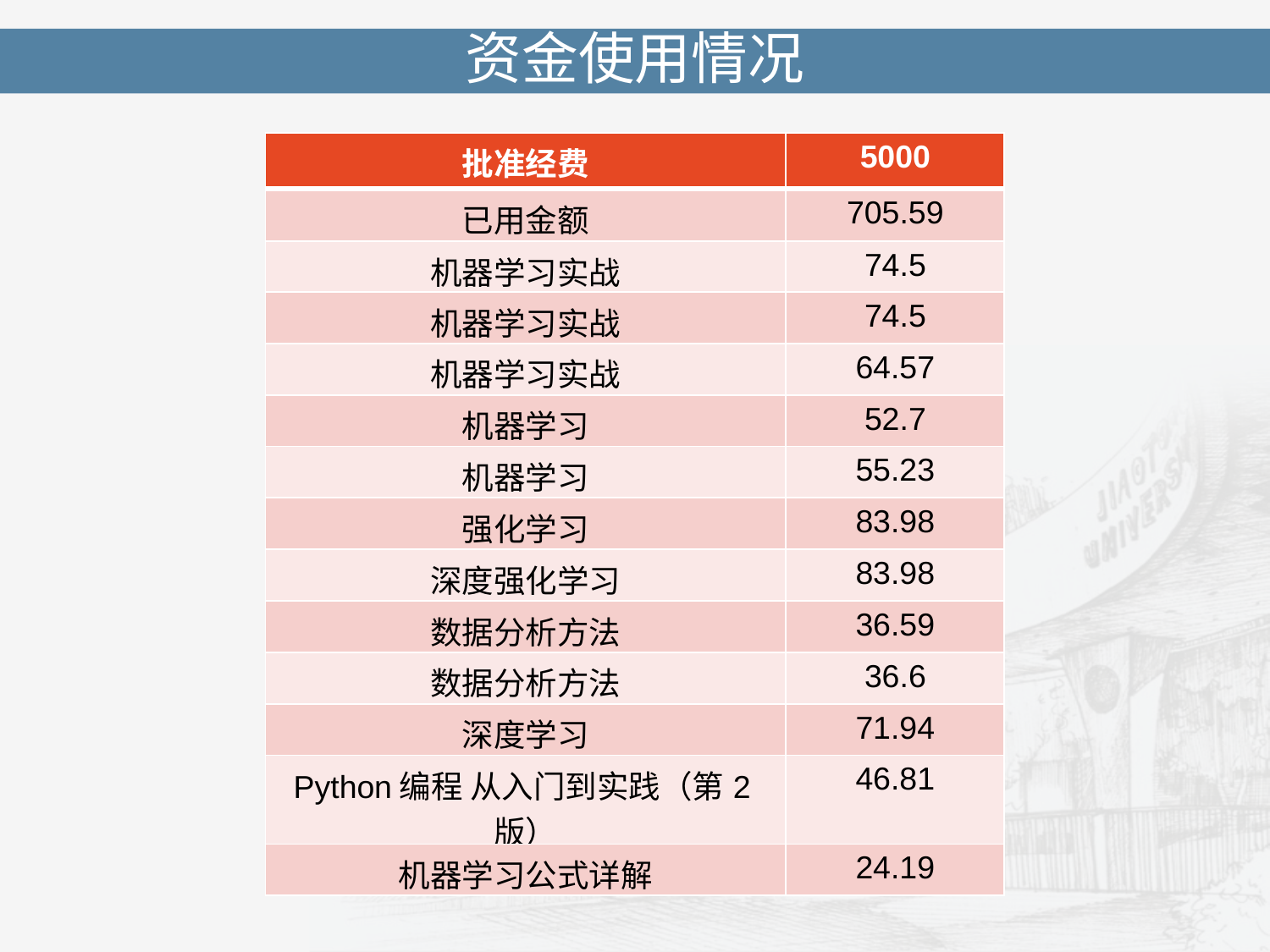

资金使用情况
| 批准经费 | 5000 |
| --- | --- |
| 已用金额 | 705.59 |
| 机器学习实战 | 74.5 |
| 机器学习实战 | 74.5 |
| 机器学习实战 | 64.57 |
| 机器学习 | 52.7 |
| 机器学习 | 55.23 |
| 强化学习 | 83.98 |
| 深度强化学习 | 83.98 |
| 数据分析方法 | 36.59 |
| 数据分析方法 | 36.6 |
| 深度学习 | 71.94 |
| Python编程 从入门到实践（第2版） | 46.81 |
| 机器学习公式详解 | 24.19 |
03